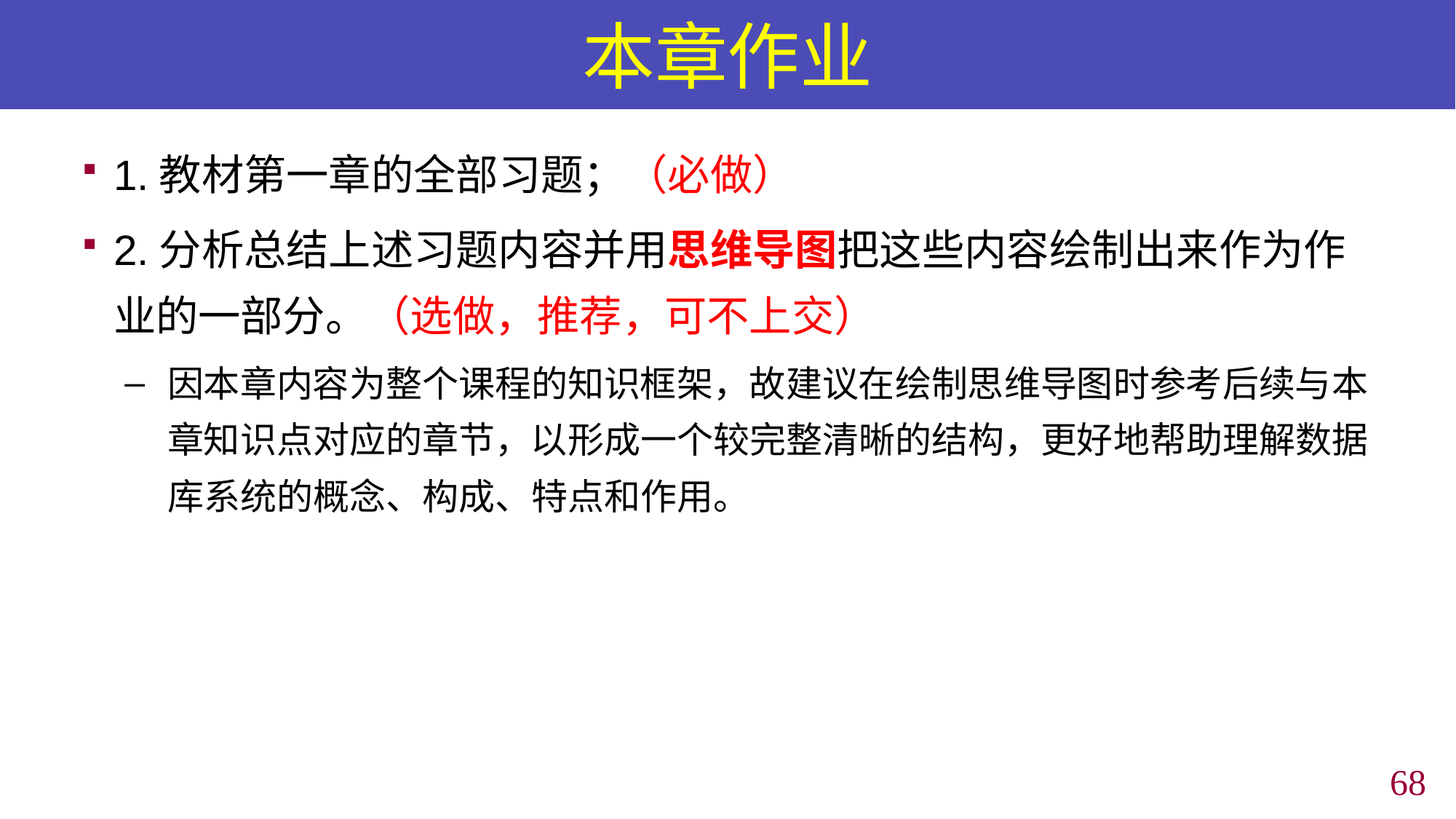

# 本章作业
1.教材第一章的全部习题；（必做）
2.分析总结上述习题内容并用思维导图把这些内容绘制出来作为作业的一部分。（选做，推荐，可不上交）
因本章内容为整个课程的知识框架，故建议在绘制思维导图时参考后续与本章知识点对应的章节，以形成一个较完整清晰的结构，更好地帮助理解数据库系统的概念、构成、特点和作用。
68